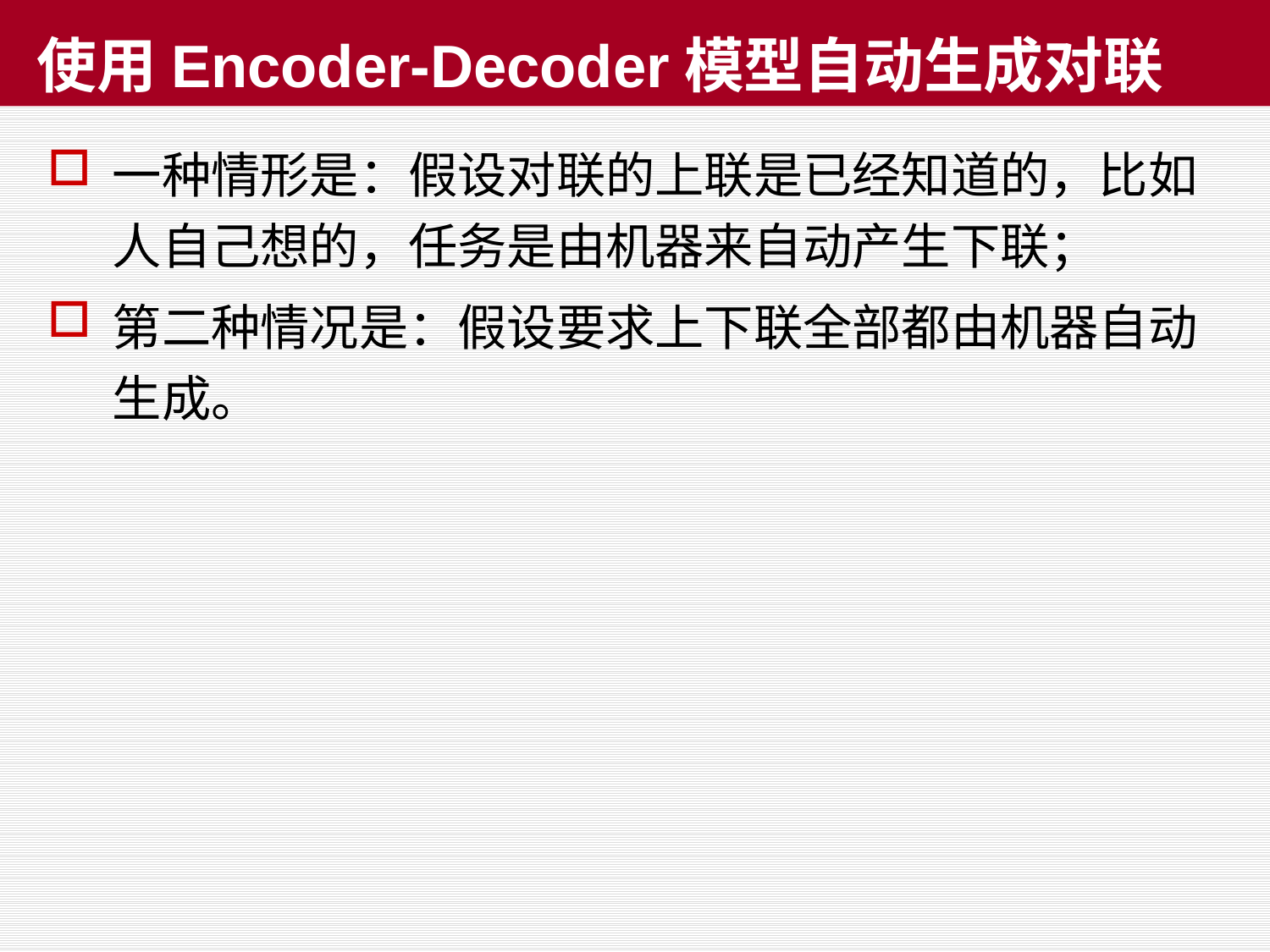

# 使用Encoder-Decoder模型自动生成对联
一种情形是：假设对联的上联是已经知道的，比如人自己想的，任务是由机器来自动产生下联；
第二种情况是：假设要求上下联全部都由机器自动生成。